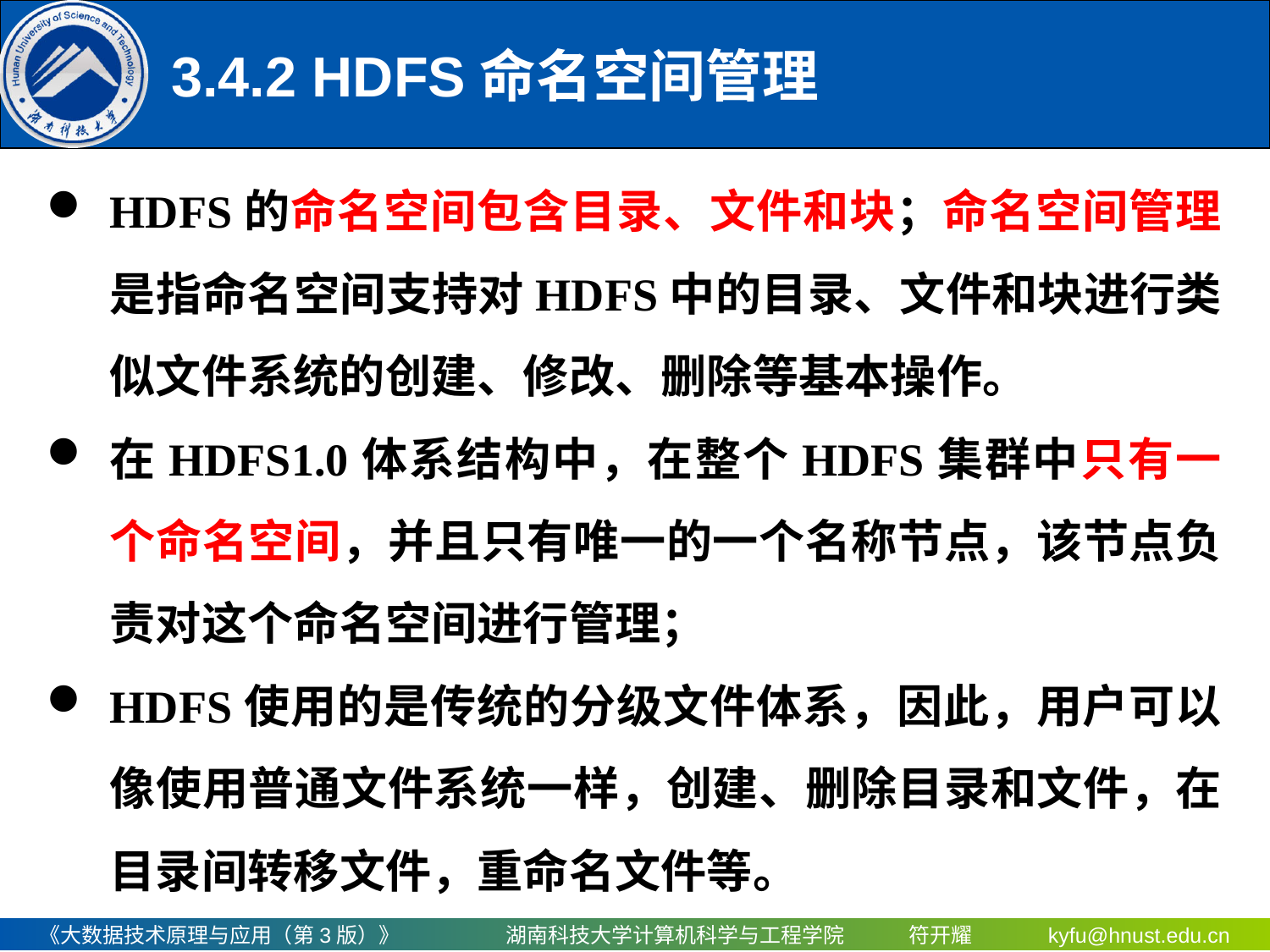

# 3.4.2 HDFS命名空间管理
HDFS的命名空间包含目录、文件和块；命名空间管理是指命名空间支持对HDFS中的目录、文件和块进行类似文件系统的创建、修改、删除等基本操作。
在HDFS1.0体系结构中，在整个HDFS集群中只有一个命名空间，并且只有唯一的一个名称节点，该节点负责对这个命名空间进行管理；
HDFS使用的是传统的分级文件体系，因此，用户可以像使用普通文件系统一样，创建、删除目录和文件，在目录间转移文件，重命名文件等。